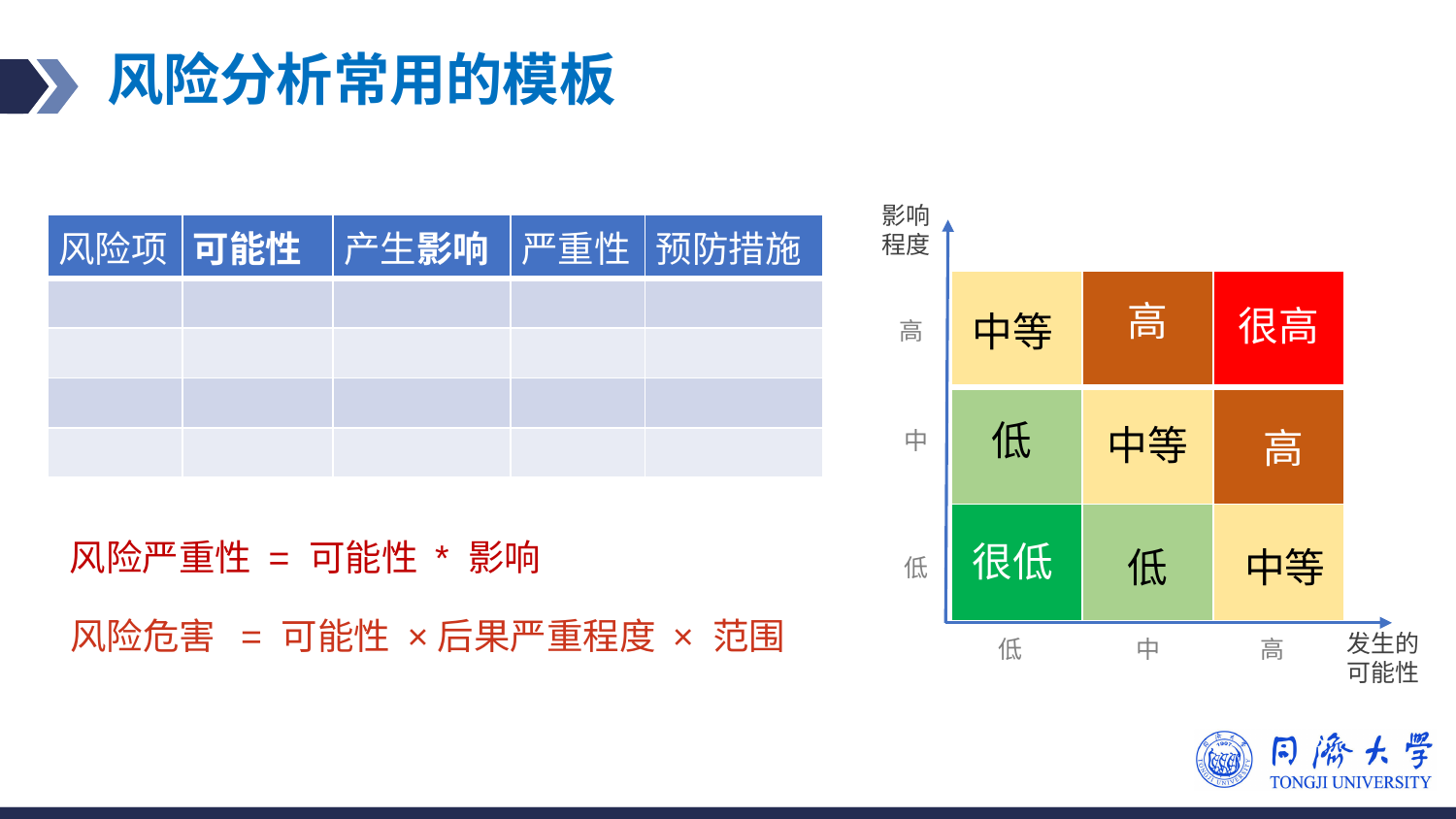

# 风险分析常用的模板
影响程度
高
中
低
| 风险项 | 可能性 | 产生影响 | 严重性 | 预防措施 |
| --- | --- | --- | --- | --- |
|  |  |  |  |  |
|  |  |  |  |  |
|  |  |  |  |  |
|  |  |  |  |  |
|  |  |  |
| --- | --- | --- |
|  |  |  |
|  |  |  |
高
很高
中等
低
中等
高
风险严重性 = 可能性 * 影响
很低
低
中等
风险危害  = 可能性 ×后果严重程度 × 范围
发生的可能性
低
高
中